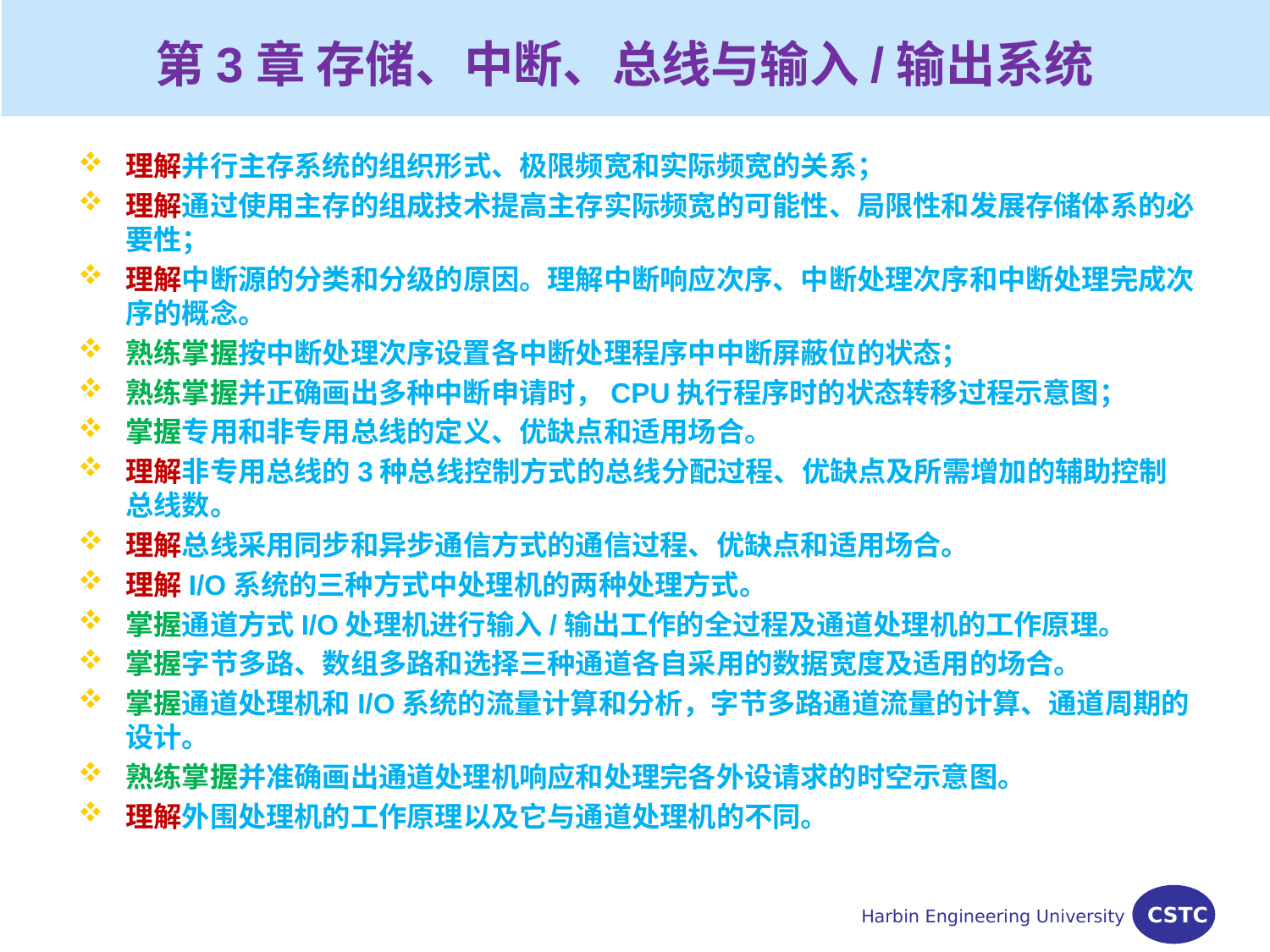

# 第3章 存储、中断、总线与输入/输出系统
理解并行主存系统的组织形式、极限频宽和实际频宽的关系；
理解通过使用主存的组成技术提高主存实际频宽的可能性、局限性和发展存储体系的必要性；
理解中断源的分类和分级的原因。理解中断响应次序、中断处理次序和中断处理完成次序的概念。
熟练掌握按中断处理次序设置各中断处理程序中中断屏蔽位的状态；
熟练掌握并正确画出多种中断申请时，CPU执行程序时的状态转移过程示意图；
掌握专用和非专用总线的定义、优缺点和适用场合。
理解非专用总线的3种总线控制方式的总线分配过程、优缺点及所需增加的辅助控制总线数。
理解总线采用同步和异步通信方式的通信过程、优缺点和适用场合。
理解I/O系统的三种方式中处理机的两种处理方式。
掌握通道方式I/O处理机进行输入/输出工作的全过程及通道处理机的工作原理。
掌握字节多路、数组多路和选择三种通道各自采用的数据宽度及适用的场合。
掌握通道处理机和I/O系统的流量计算和分析，字节多路通道流量的计算、通道周期的设计。
熟练掌握并准确画出通道处理机响应和处理完各外设请求的时空示意图。
理解外围处理机的工作原理以及它与通道处理机的不同。

Harbin Engineering University